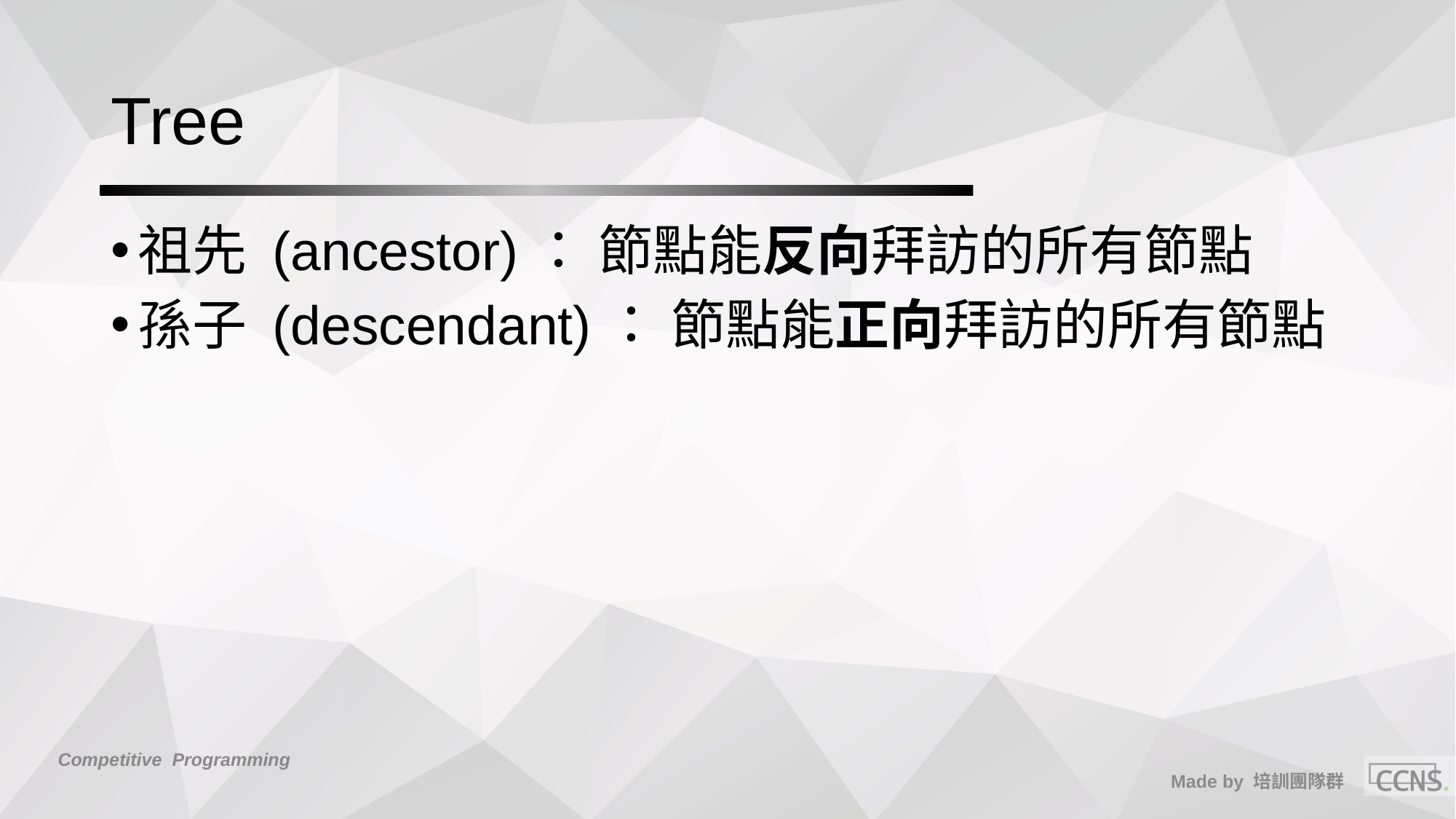

# Tree
祖先 (ancestor)： 節點能反向拜訪的所有節點
孫子 (descendant)： 節點能正向拜訪的所有節點